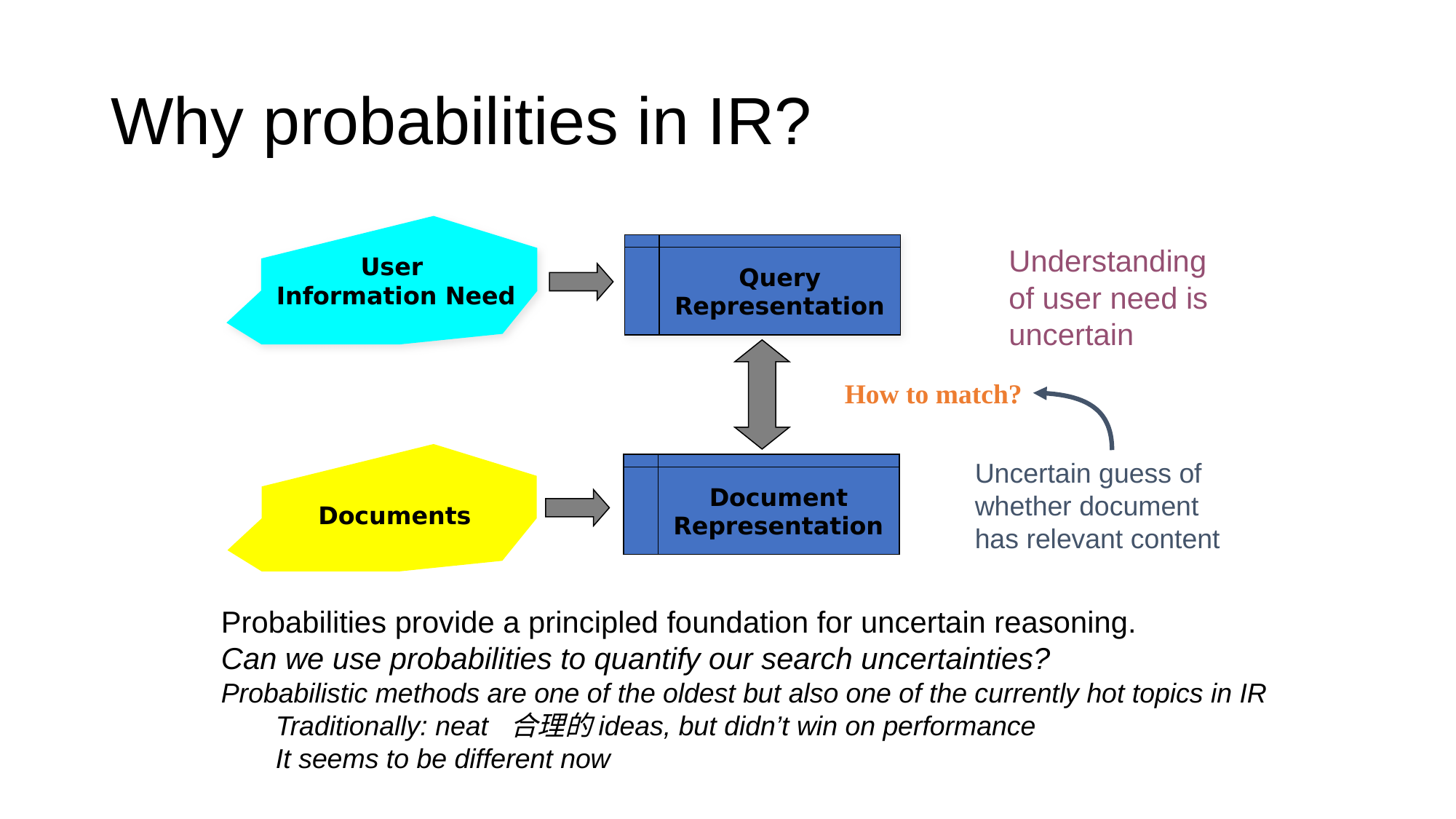

# Why probabilities in IR?

Query
Representation
Understanding
of user need is
uncertain
User
Information Need

How to match?

Uncertain guess of
whether document has relevant content
Document
Representation

Documents
Probabilities provide a principled foundation for uncertain reasoning.
Can we use probabilities to quantify our search uncertainties?
Probabilistic methods are one of the oldest but also one of the currently hot topics in IR
Traditionally: neat  合理的ideas, but didn’t win on performance
It seems to be different now